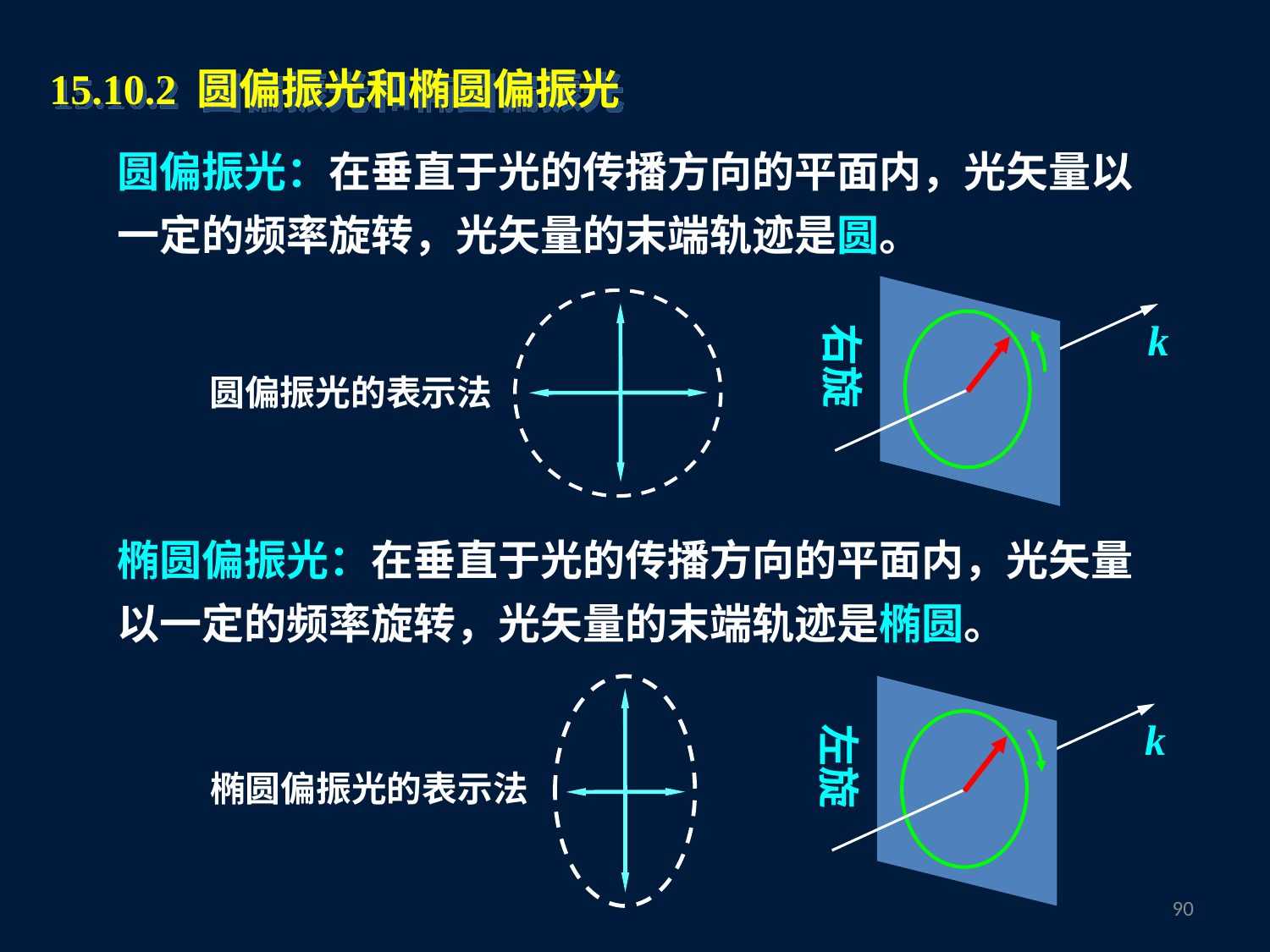

15.10.2 圆偏振光和椭圆偏振光
圆偏振光：在垂直于光的传播方向的平面内，光矢量以一定的频率旋转，光矢量的末端轨迹是圆。

k
右旋

圆偏振光的表示法
椭圆偏振光：在垂直于光的传播方向的平面内，光矢量以一定的频率旋转，光矢量的末端轨迹是椭圆。

k
左旋

椭圆偏振光的表示法
90